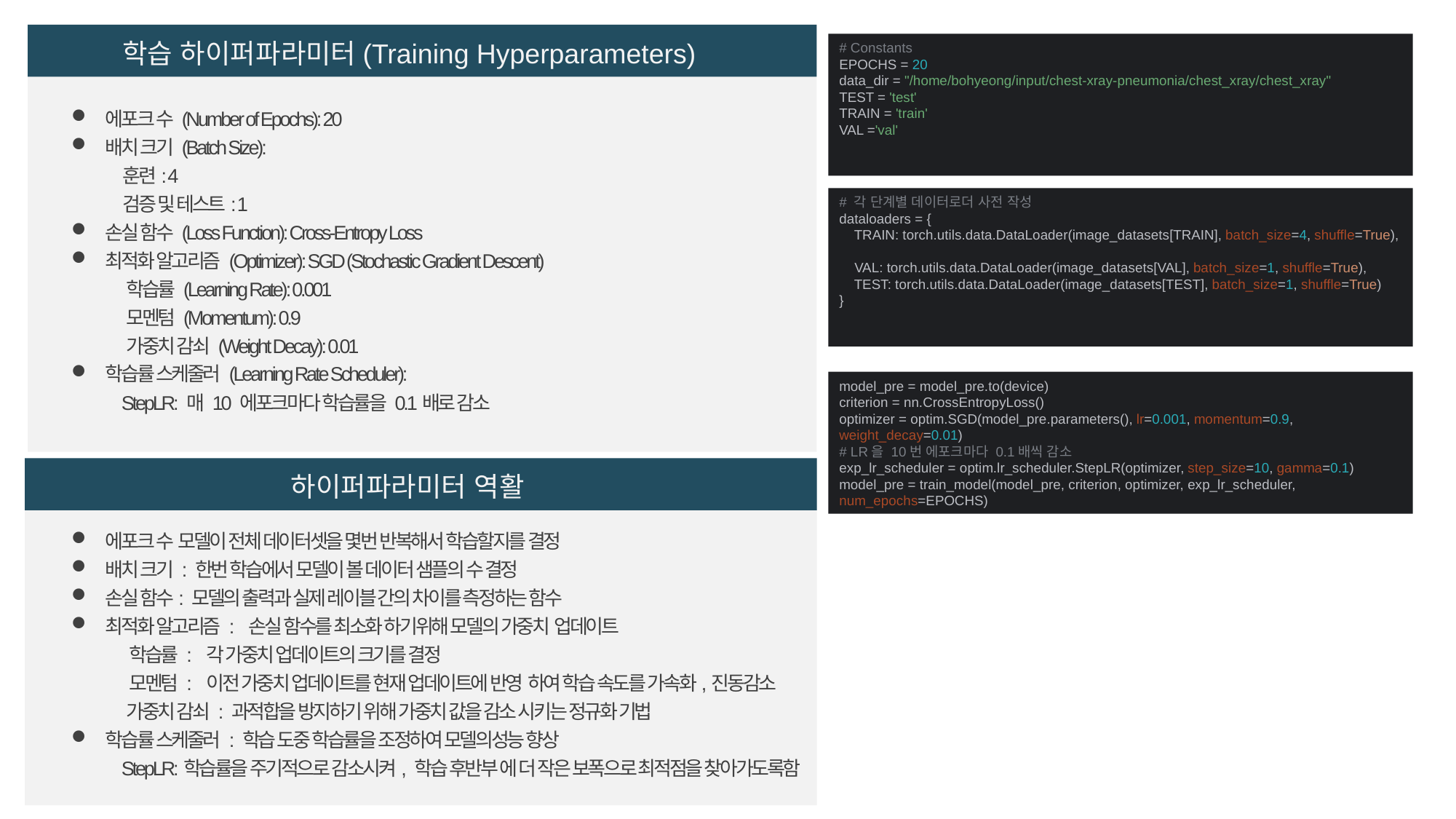

학습 하이퍼파라미터(Training Hyperparameters)
# Constants EPOCHS = 20 data_dir = "/home/bohyeong/input/chest-xray-pneumonia/chest_xray/chest_xray" TEST = 'test' TRAIN = 'train' VAL ='val'
에포크 수 (Number of Epochs): 20
배치 크기 (Batch Size):
              훈련: 4
              검증 및 테스트: 1
손실 함수 (Loss Function): Cross-Entropy Loss
최적화 알고리즘 (Optimizer): SGD (Stochastic Gradient Descent)
               학습률 (Learning Rate): 0.001
               모멘텀 (Momentum): 0.9
               가중치 감쇠 (Weight Decay): 0.01
학습률 스케줄러 (Learning Rate Scheduler):
               StepLR: 매 10 에포크마다 학습률을 0.1배로 감소
# 각 단계별 데이터로더 사전 작성 dataloaders = { TRAIN: torch.utils.data.DataLoader(image_datasets[TRAIN], batch_size=4, shuffle=True), VAL: torch.utils.data.DataLoader(image_datasets[VAL], batch_size=1, shuffle=True), TEST: torch.utils.data.DataLoader(image_datasets[TEST], batch_size=1, shuffle=True) }
model_pre = model_pre.to(device)
criterion = nn.CrossEntropyLoss()
optimizer = optim.SGD(model_pre.parameters(), lr=0.001, momentum=0.9, weight_decay=0.01)
# LR을 10번 에포크마다 0.1배씩 감소
exp_lr_scheduler = optim.lr_scheduler.StepLR(optimizer, step_size=10, gamma=0.1)
model_pre = train_model(model_pre, criterion, optimizer, exp_lr_scheduler, num_epochs=EPOCHS)

 하이퍼파라미터 역활
에포크 수  모델이 전체 데이터셋을 몇번 반복해서 학습할지를 결정
배치 크기 : 한번 학습에서 모델이 볼 데이터 샘플의 수 결정
손실 함수: 모델의 출력과 실제 레이블 간의 차이를 측정하는 함수
최적화 알고리즘 :   손실 함수를 최소화 하기위해 모델의 가중치  업데이트
                학습률 :   각 가중치 업데이트의 크기를 결정
                모멘텀 :   이전 가중치 업데이트를 현재 업데이트에 반영  하여 학습 속도를 가속화,진동감소
               가중치 감쇠 : 과적합을 방지하기 위해 가중치 값을 감소 시키는 정규화 기법
학습률 스케줄러 : 학습 도중 학습률을 조정하여 모델의성능 향상
               StepLR:학습률을 주기적으로 감소시켜, 학습 후반부 에 더 작은 보폭으로 최적점을 찾아가도록함